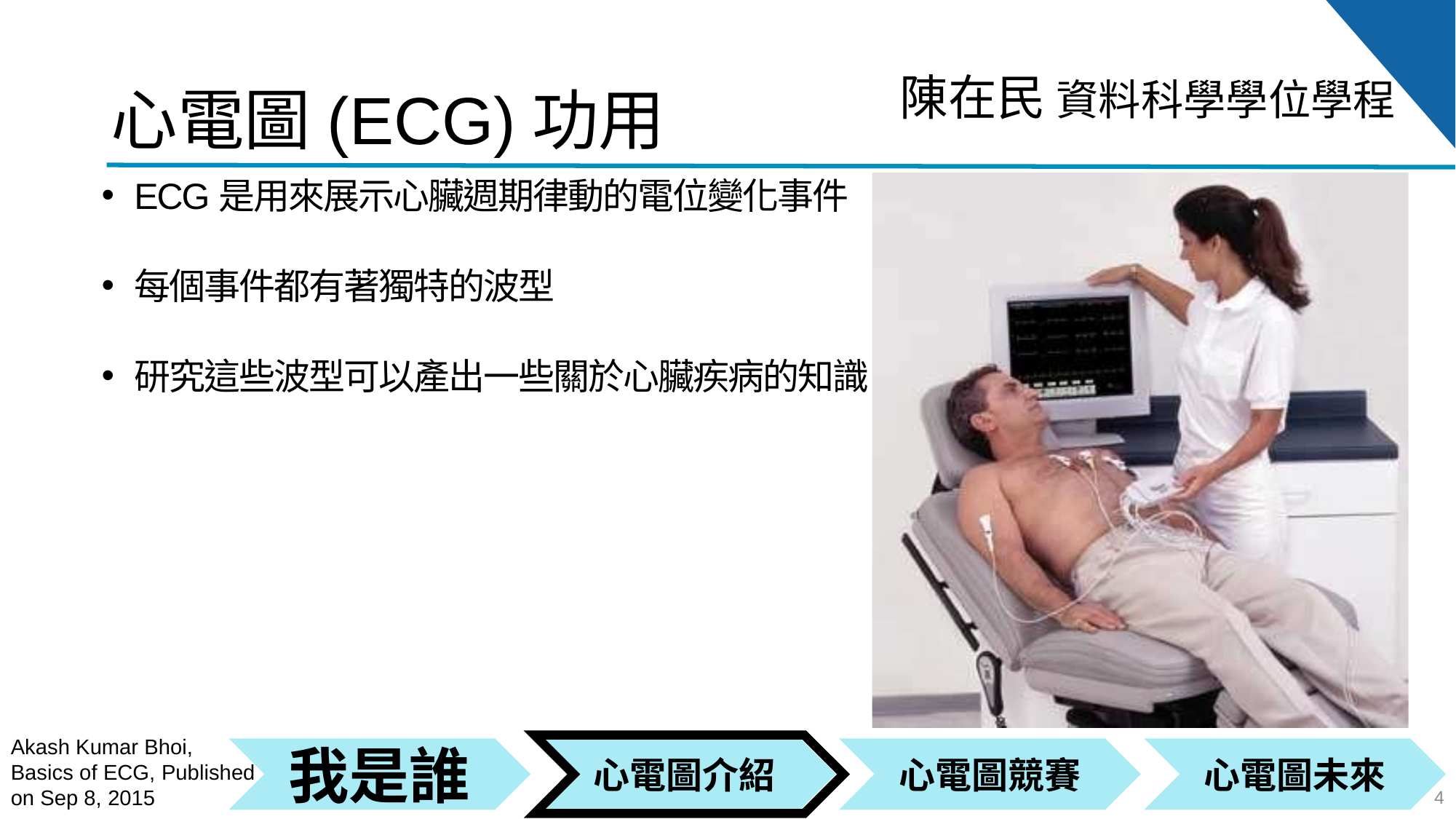

心電圖(ECG)功用
ECG是用來展示心臟週期律動的電位變化事件

每個事件都有著獨特的波型

研究這些波型可以產出一些關於心臟疾病的知識

Akash Kumar Bhoi, Basics of ECG, Published on Sep 8, 2015

4